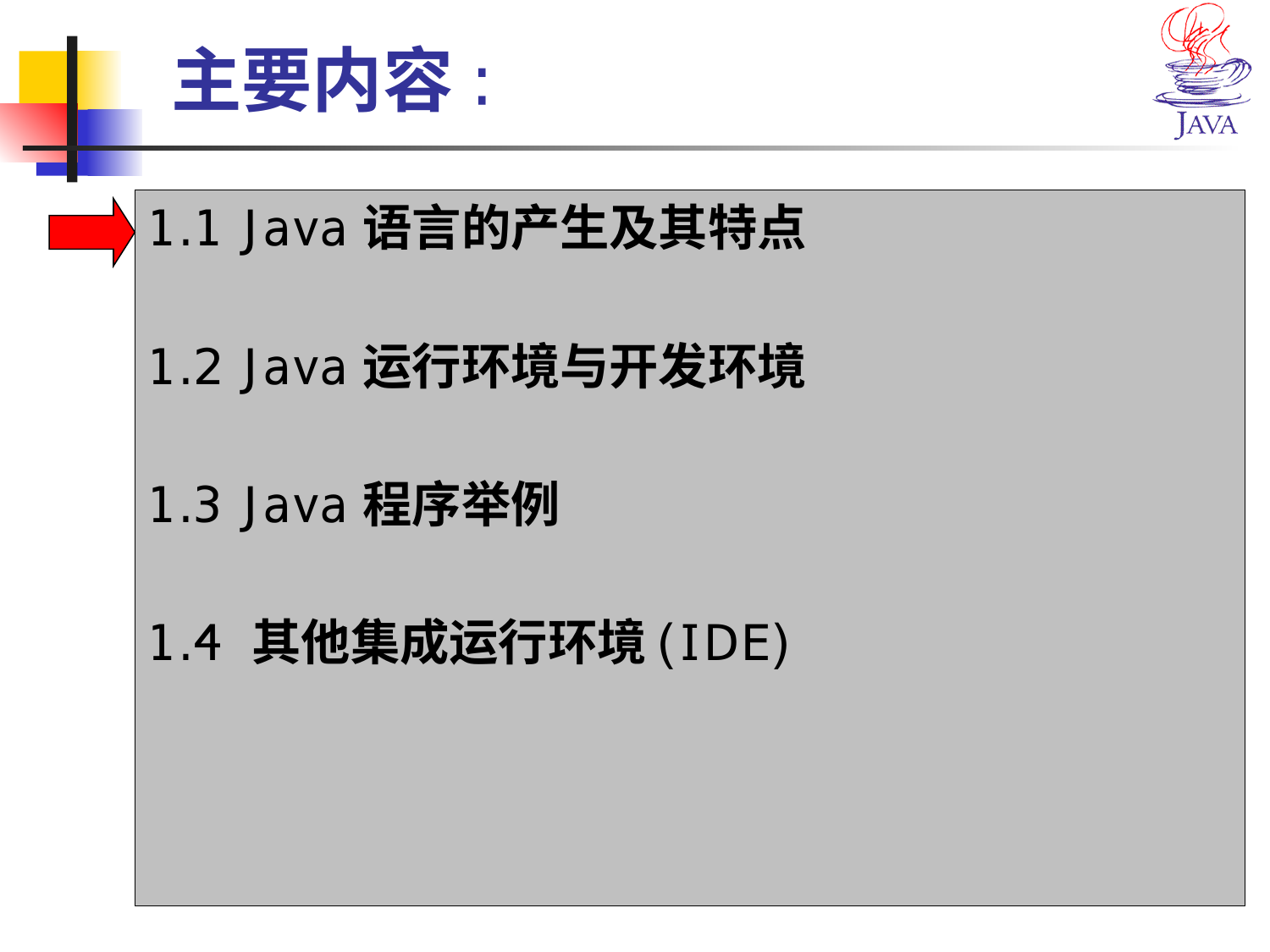

# 主要内容:
1.1 Java语言的产生及其特点

1.2 Java运行环境与开发环境

1.3 Java程序举例

1.4 其他集成运行环境(IDE)